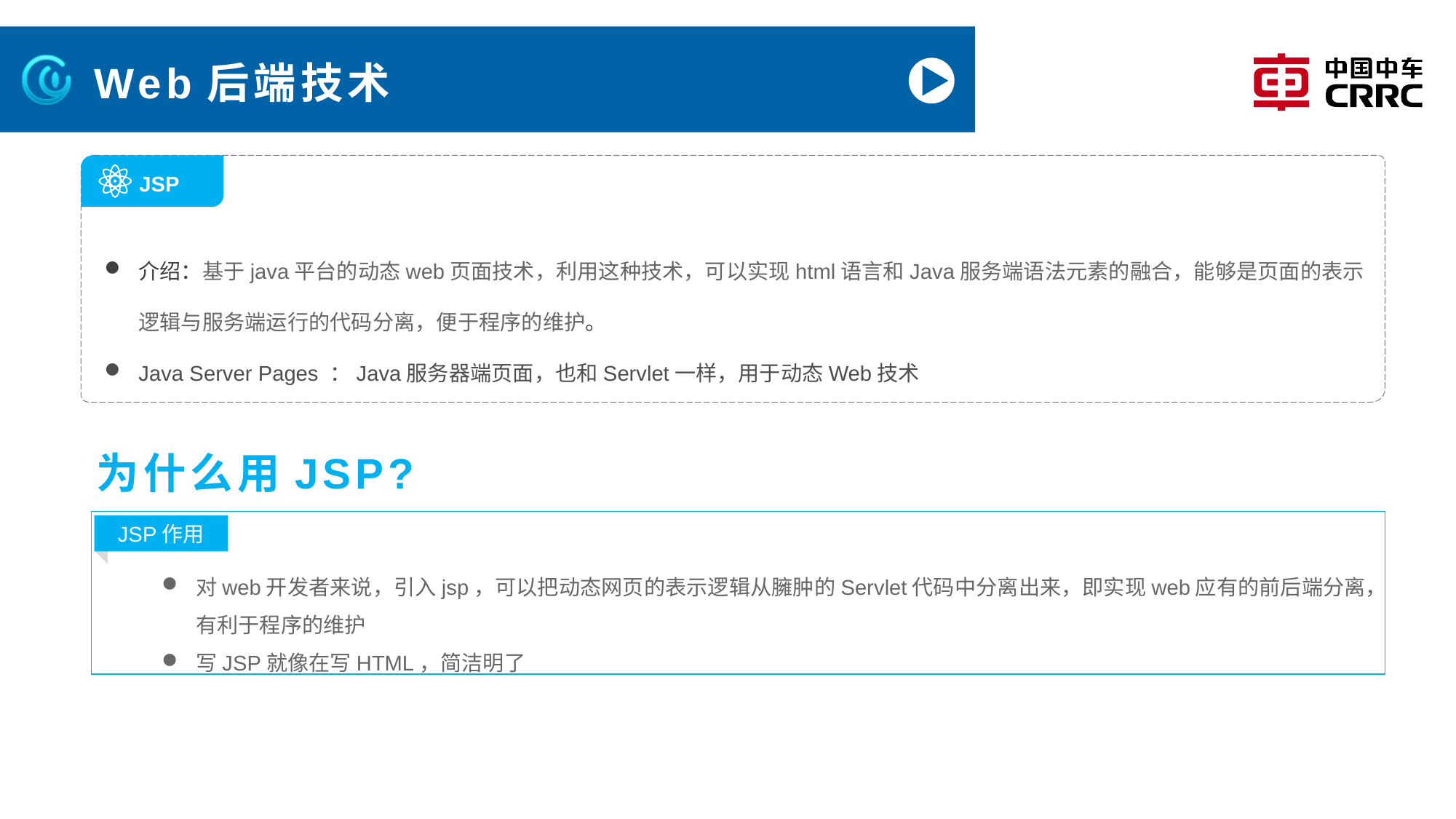

# Web后端技术

       JSP
介绍：基于java平台的动态web页面技术，利用这种技术，可以实现html语言和Java服务端语法元素的融合，能够是页面的表示逻辑与服务端运行的代码分离，便于程序的维护。
Java Server Pages ：Java服务器端页面，也和Servlet一样，用于动态Web技术

为什么用JSP?

JSP作用

对web开发者来说，引入jsp，可以把动态网页的表示逻辑从臃肿的Servlet代码中分离出来，即实现web应有的前后端分离，有利于程序的维护
写JSP就像在写HTML，简洁明了
54